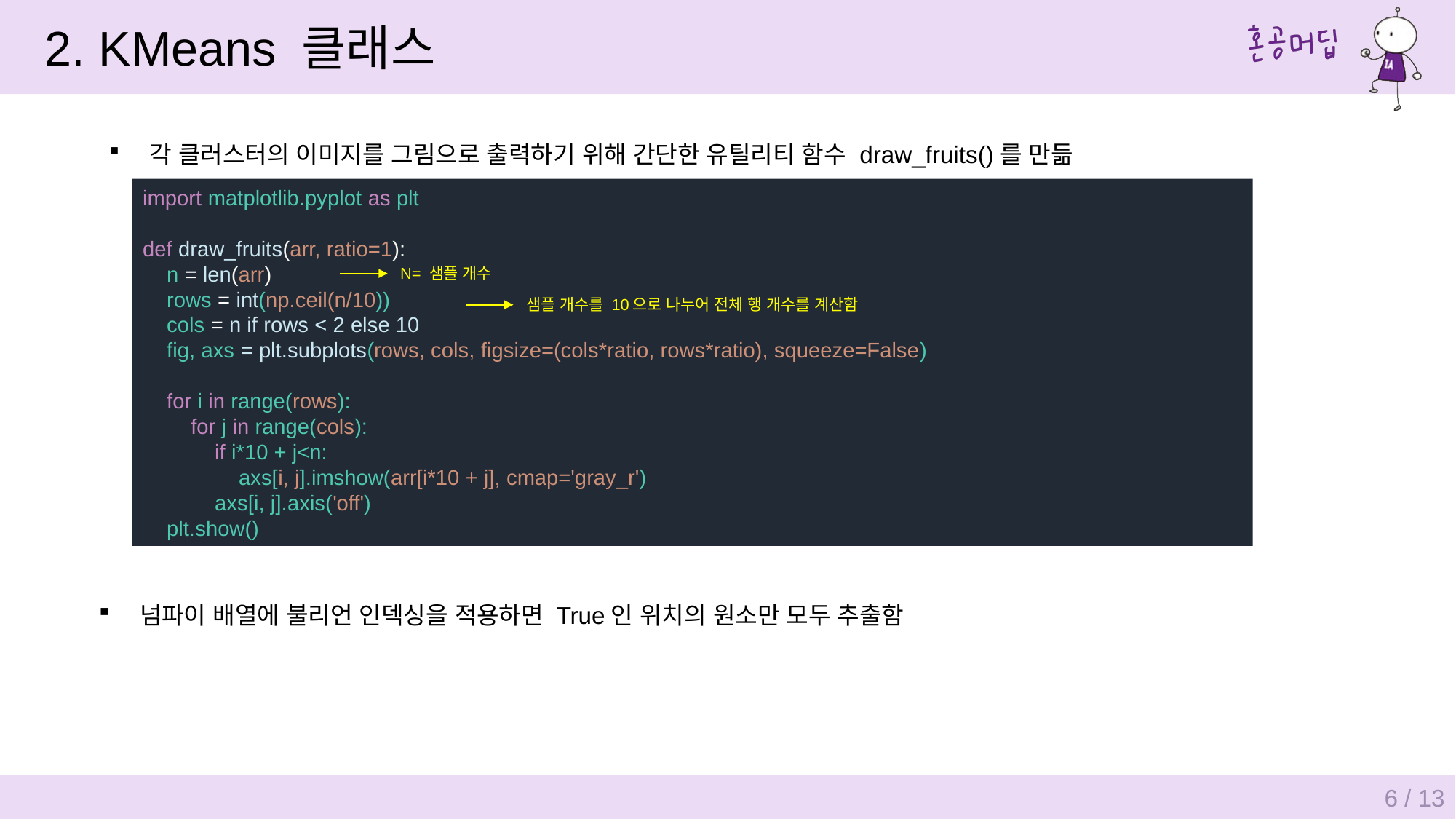

2. KMeans 클래스
각 클러스터의 이미지를 그림으로 출력하기 위해 간단한 유틸리티 함수 draw_fruits()를 만듦
import matplotlib.pyplot as plt

def draw_fruits(arr, ratio=1):
    n = len(arr)
    rows = int(np.ceil(n/10))
    cols = n if rows < 2 else 10
    fig, axs = plt.subplots(rows, cols, figsize=(cols*ratio, rows*ratio), squeeze=False)
    for i in range(rows):
        for j in range(cols):
            if i*10 + j<n:
                axs[i, j].imshow(arr[i*10 + j], cmap='gray_r')
            axs[i, j].axis('off')
    plt.show()
N= 샘플 개수
샘플 개수를 10으로 나누어 전체 행 개수를 계산함
넘파이 배열에 불리언 인덱싱을 적용하면 True인 위치의 원소만 모두 추출함
6 / 13